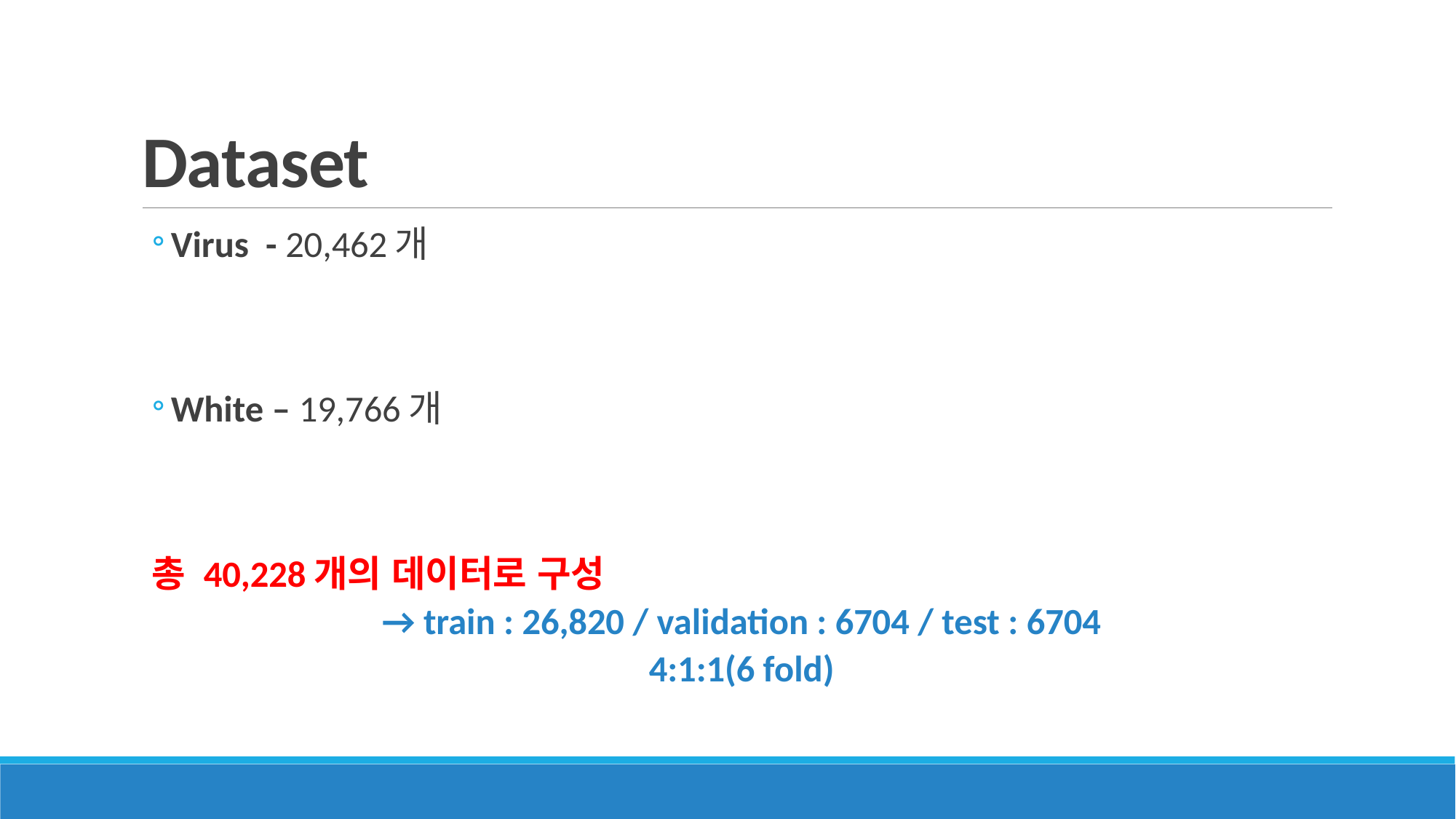

# Dataset
Virus  - 20,462개

White – 19,766개

총 40,228개의 데이터로 구성
→ train : 26,820 / validation : 6704 / test : 6704
4:1:1(6 fold)